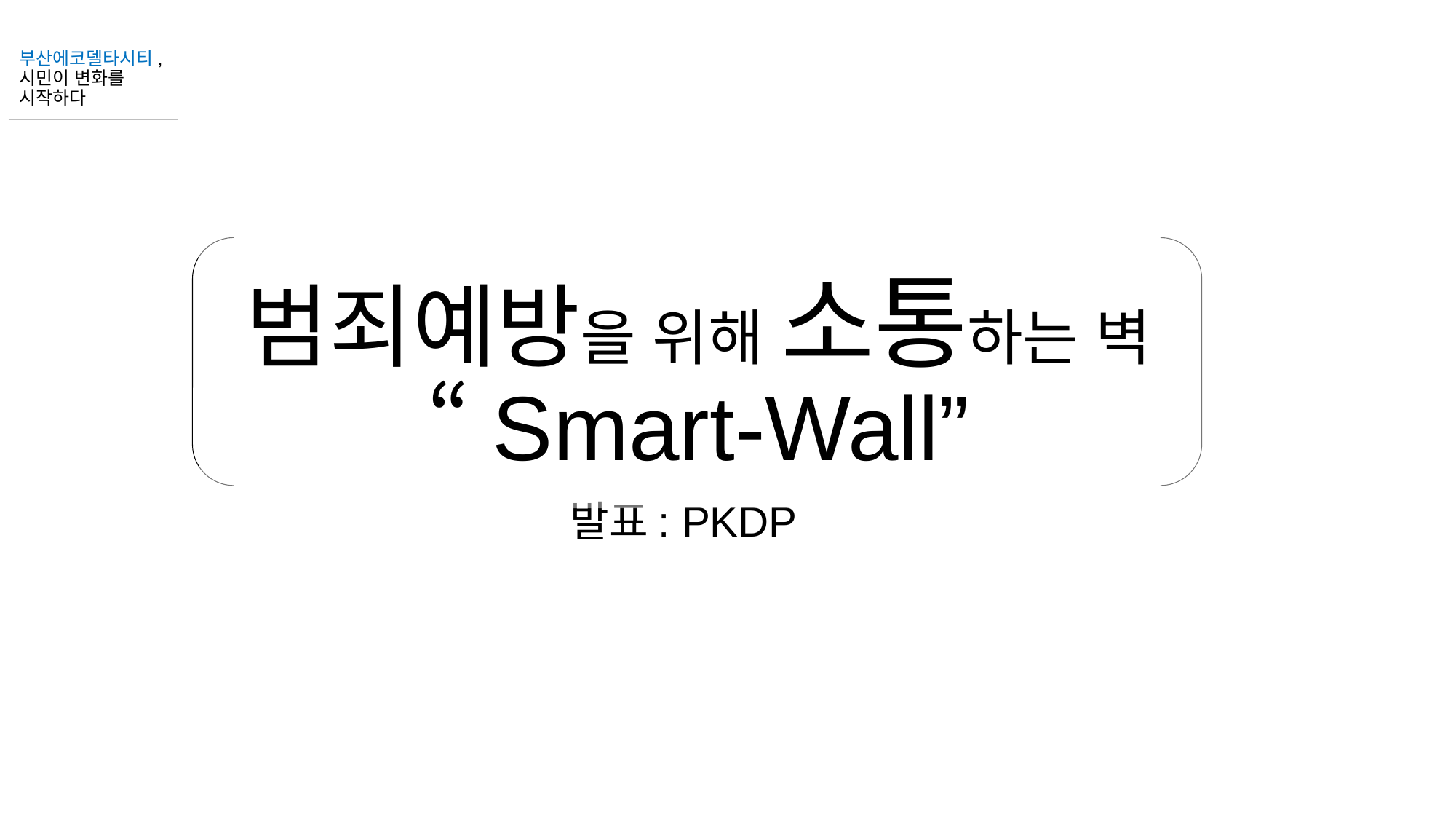

부산에코델타시티,
시민이 변화를
시작하다
# 범죄예방을 위해 소통하는 벽 “Smart-Wall”

발표: PKDP